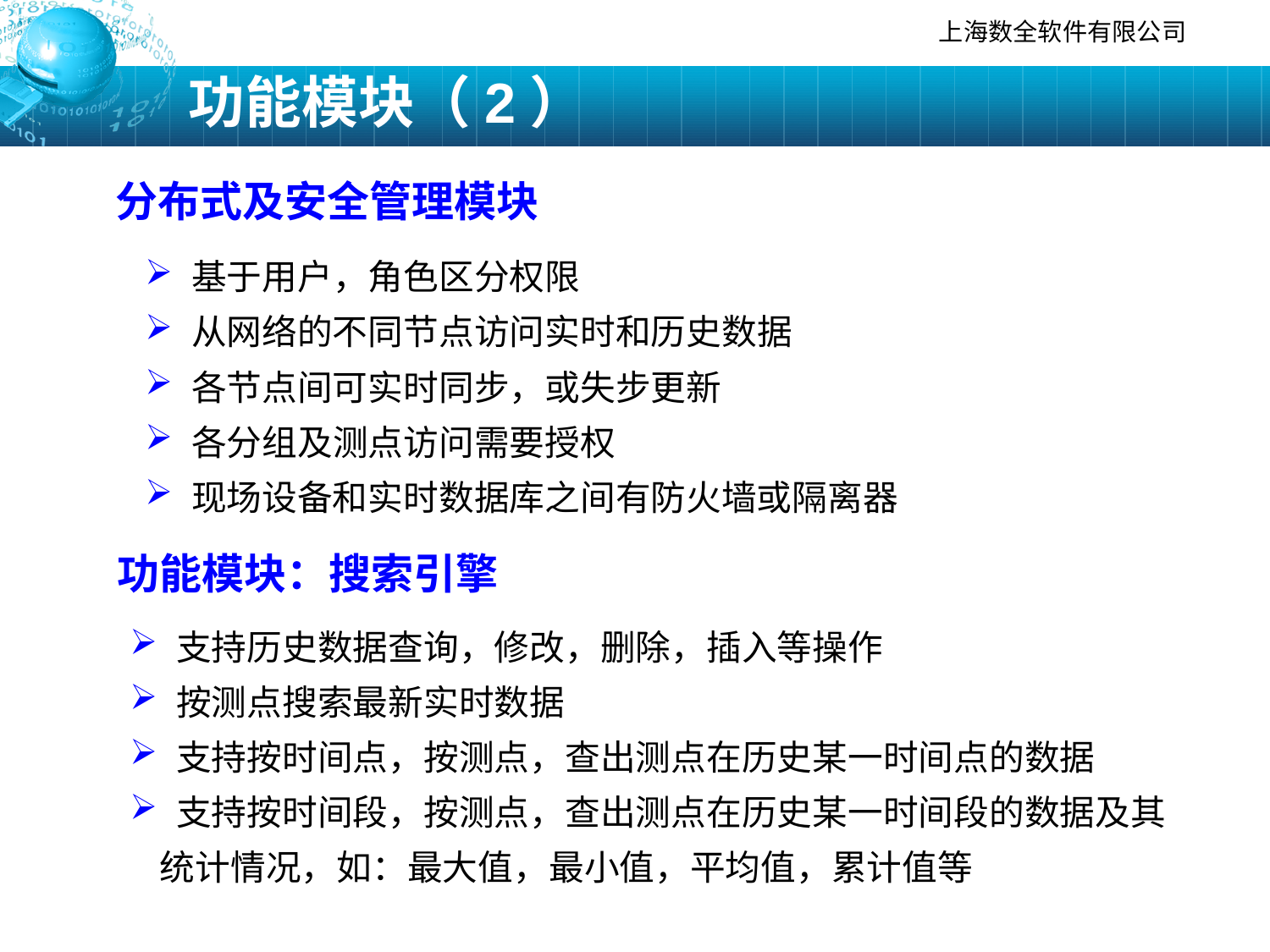

# 功能模块（2）
分布式及安全管理模块

 基于用户，角色区分权限
 从网络的不同节点访问实时和历史数据
 各节点间可实时同步，或失步更新
 各分组及测点访问需要授权
 现场设备和实时数据库之间有防火墙或隔离器

功能模块：搜索引擎

 支持历史数据查询，修改，删除，插入等操作
 按测点搜索最新实时数据
 支持按时间点，按测点，查出测点在历史某一时间点的数据
 支持按时间段，按测点，查出测点在历史某一时间段的数据及其统计情况，如：最大值，最小值，平均值，累计值等